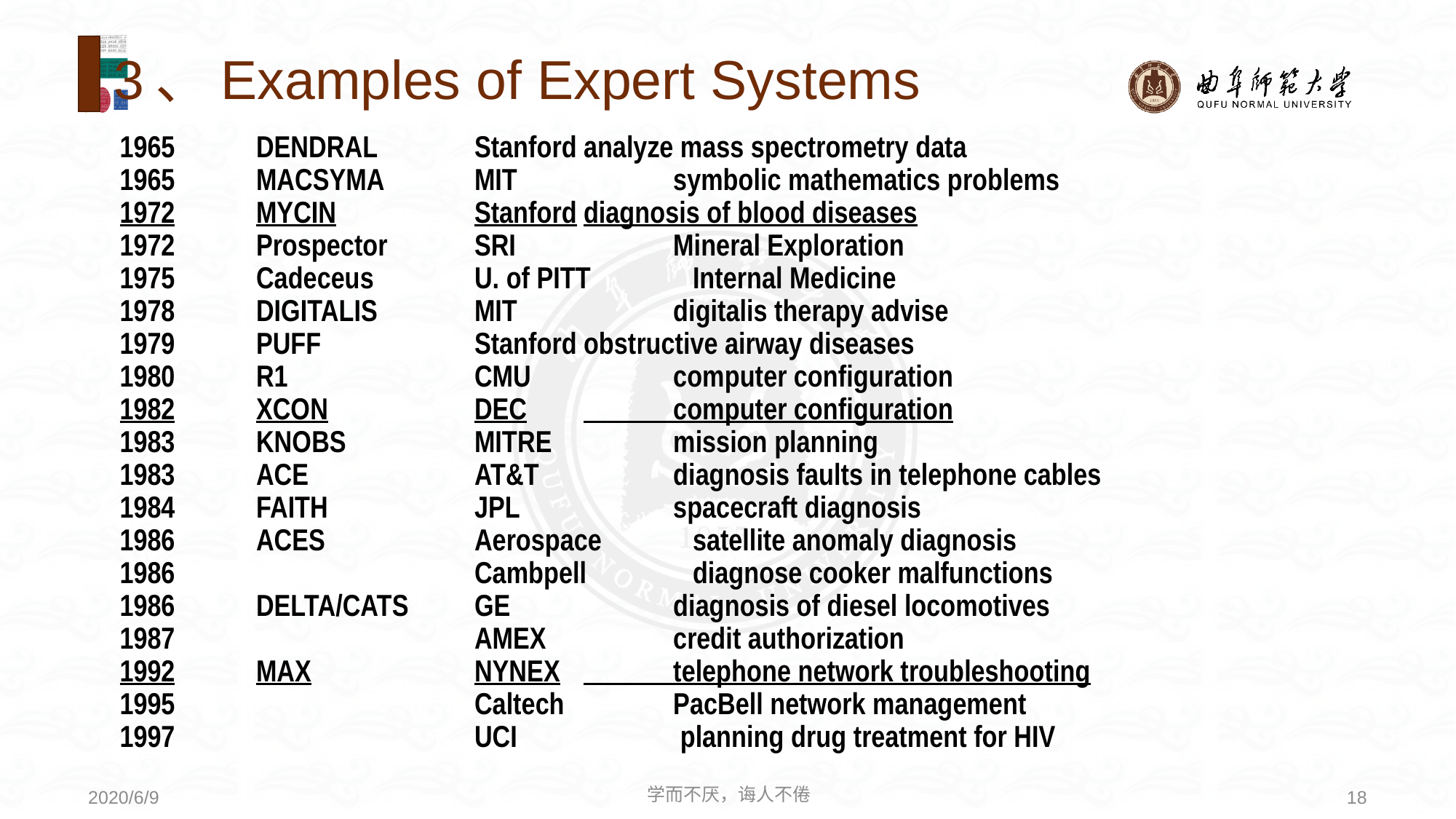

# 3、Examples of Expert Systems
1965	DENDRAL	Stanford	analyze mass spectrometry data
1965	MACSYMA	MIT	             symbolic mathematics problems
1972	MYCIN		Stanford	diagnosis of blood diseases
1972	Prospector	SRI	             Mineral Exploration
1975	Cadeceus	U. of PITT	Internal Medicine
1978	DIGITALIS	MIT	             digitalis therapy advise
1979	PUFF		Stanford	obstructive airway diseases
1980	R1		CMU	             computer configuration
1982	XCON		DEC	             computer configuration
1983	KNOBS		MITRE	             mission planning
1983	ACE		AT&T	             diagnosis faults in telephone cables
1984	FAITH		JPL	             spacecraft diagnosis
1986	ACES		Aerospace	satellite anomaly diagnosis
1986			Cambpell	diagnose cooker malfunctions
1986	DELTA/CATS	GE	             diagnosis of diesel locomotives
1987			AMEX	             credit authorization
1992	MAX		NYNEX	             telephone network troubleshooting
1995			Caltech	             PacBell network management
1997			UCI	              planning drug treatment for HIV
学而不厌，诲人不倦
18
2020/6/9